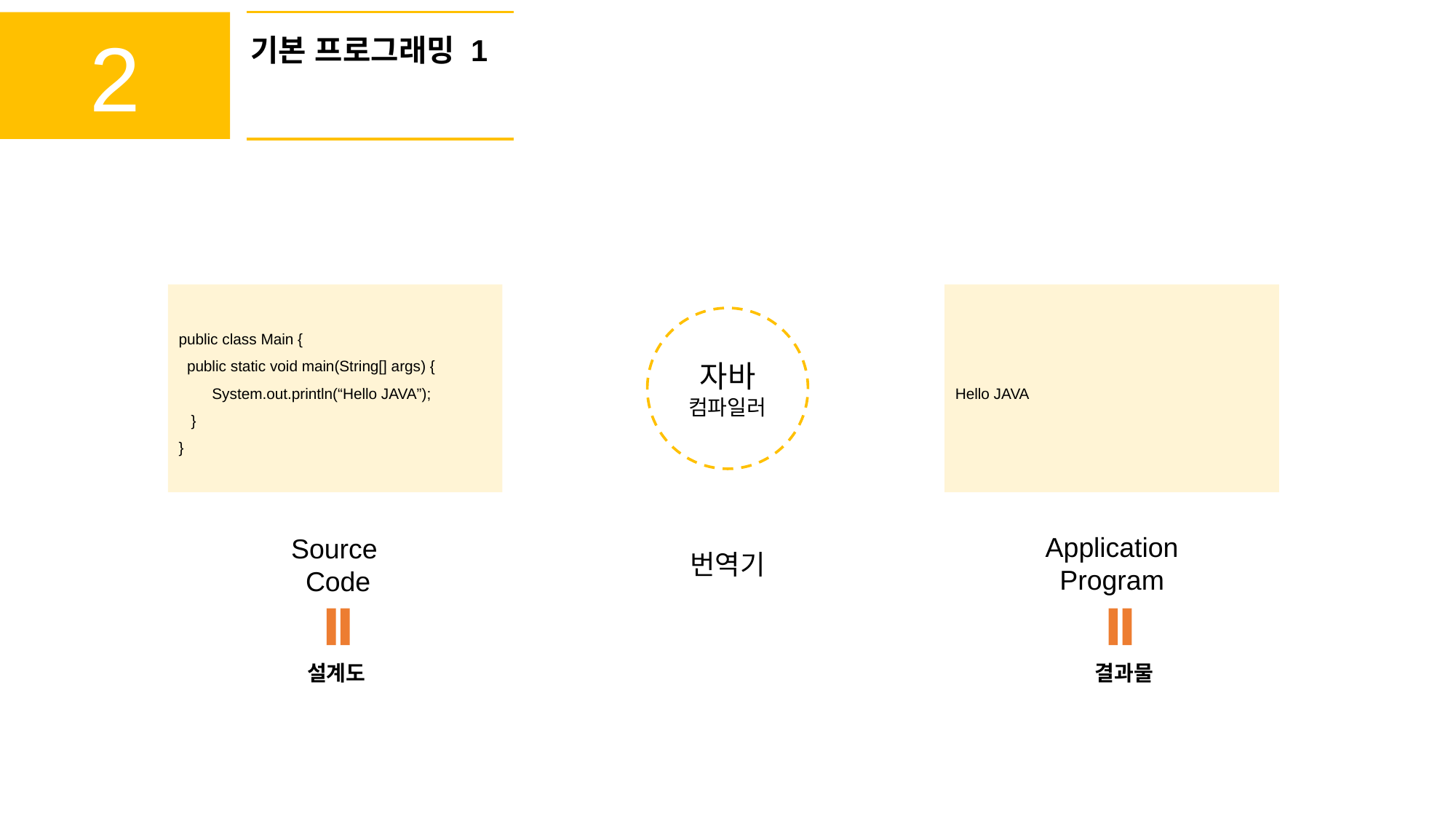

2
기본 프로그래밍 1
public class Main {
  public static void main(String[] args) {
        System.out.println(“Hello JAVA”);
   }
}
Hello JAVA
자바
컴파일러
Application
Program
Source
Code
번역기

설계도
결과물